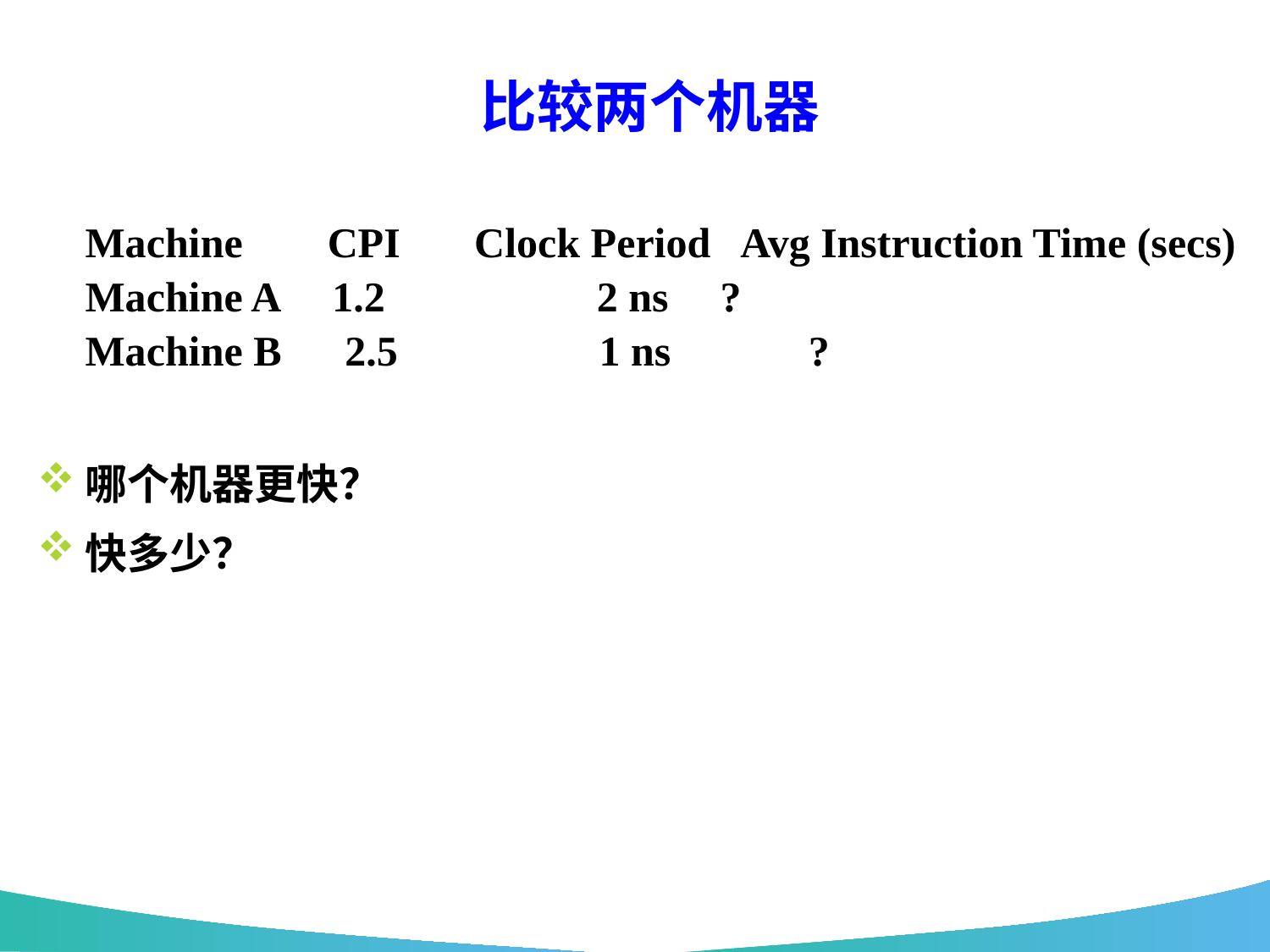

# 比较两个机器
	Machine        CPI       Clock Period   Avg Instruction Time (secs)
	Machine A     1.2                    2 ns	?
	Machine B      2.5                   1 ns             ?

哪个机器更快？
快多少？